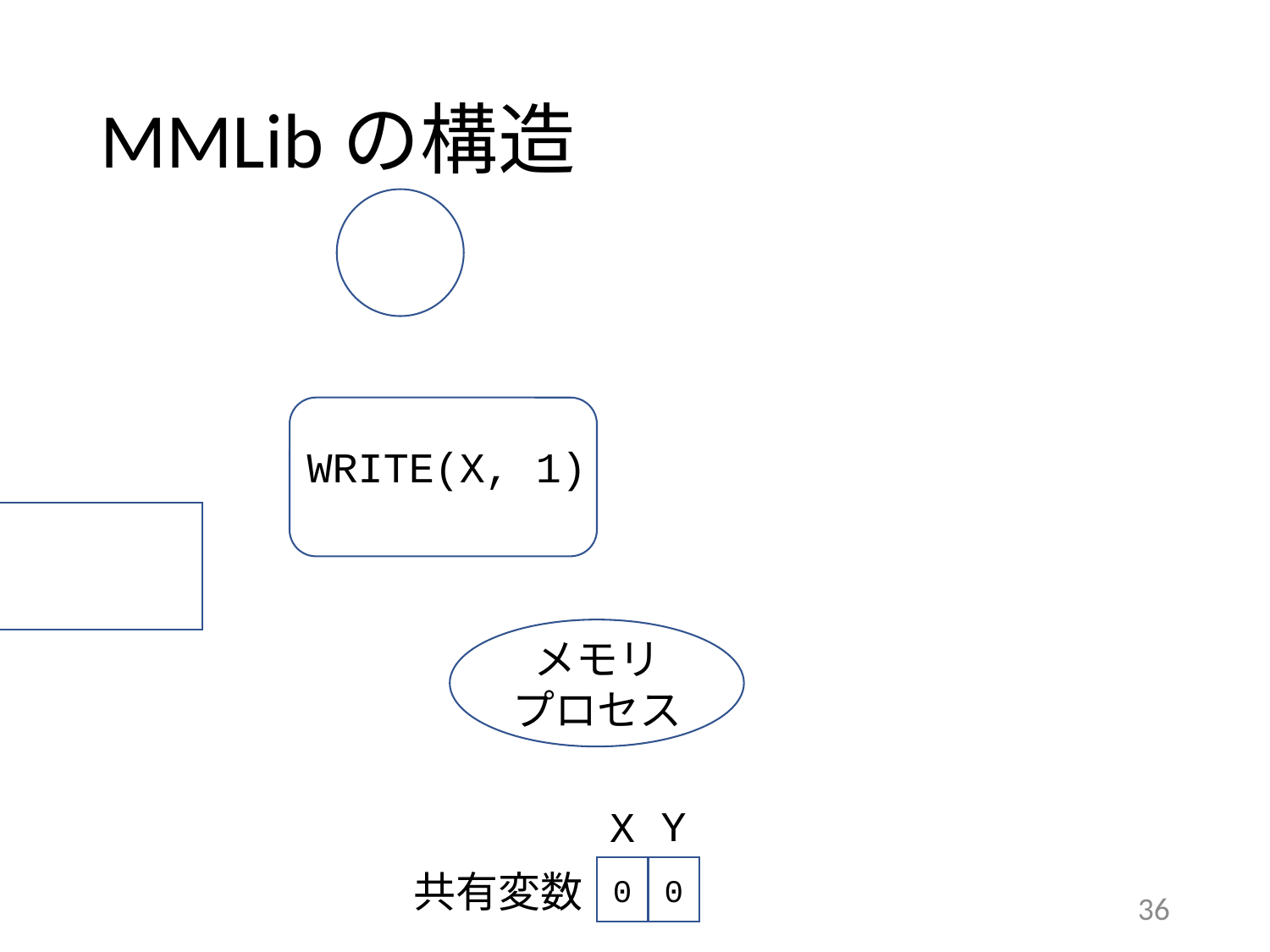

# MMLibの構造

WRITE(X, 1)

メモリ
プロセス
Y
X
0
0
共有変数
36